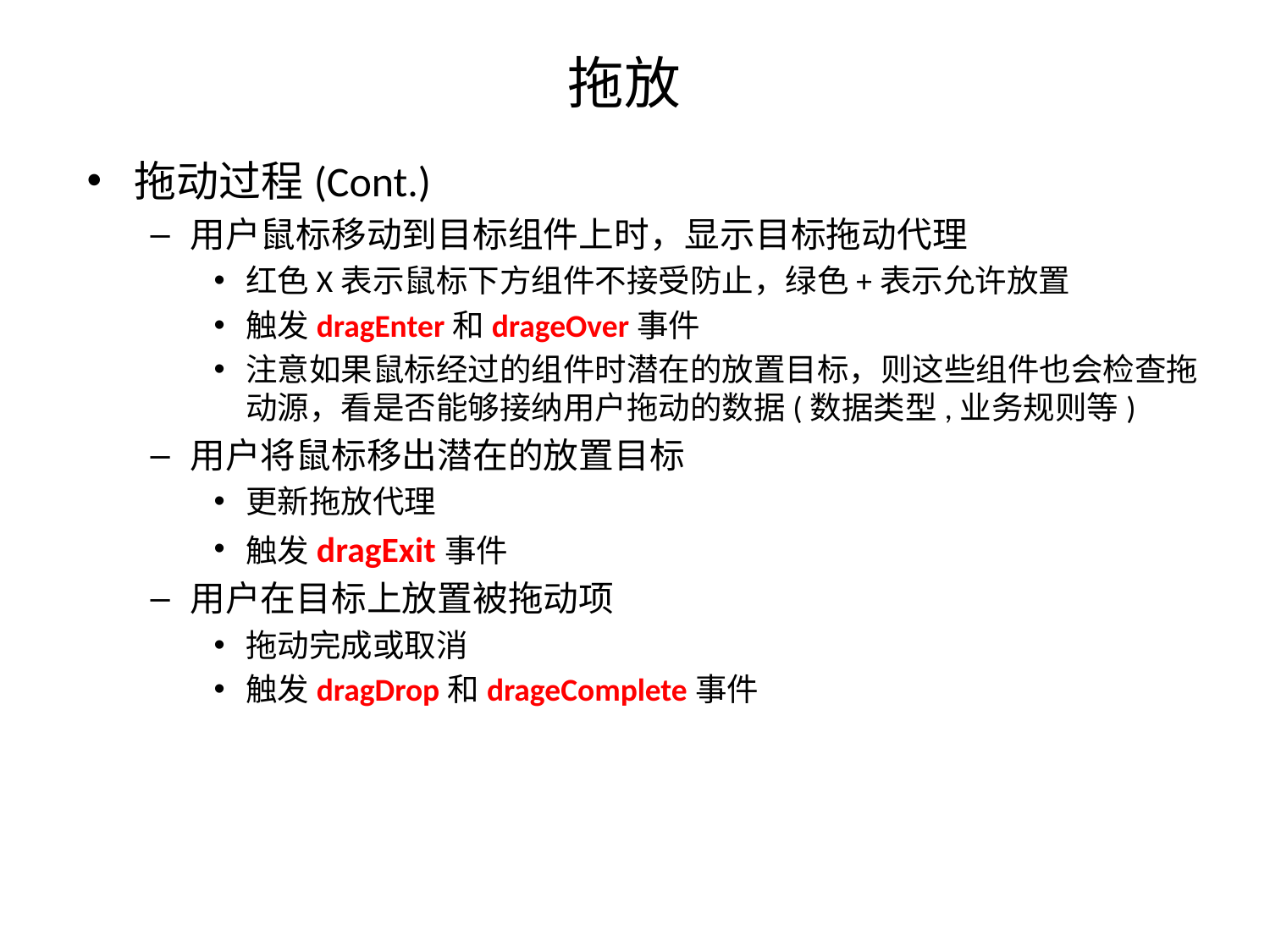

# 拖放
拖动过程(Cont.)
用户鼠标移动到目标组件上时，显示目标拖动代理
红色X表示鼠标下方组件不接受防止，绿色+表示允许放置
触发dragEnter和drageOver事件
注意如果鼠标经过的组件时潜在的放置目标，则这些组件也会检查拖动源，看是否能够接纳用户拖动的数据(数据类型,业务规则等)
用户将鼠标移出潜在的放置目标
更新拖放代理
触发dragExit事件
用户在目标上放置被拖动项
拖动完成或取消
触发dragDrop和drageComplete事件